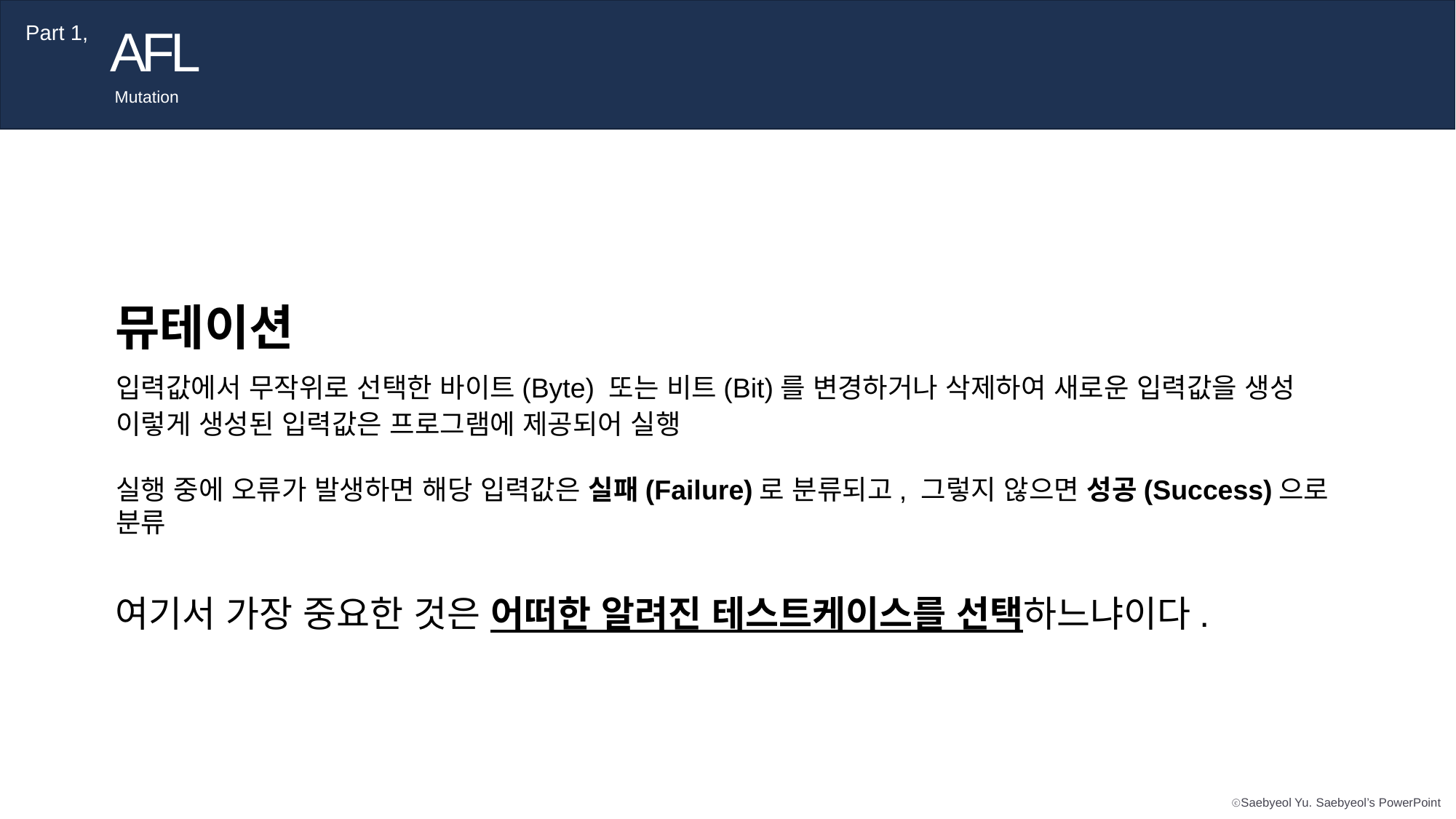

AFL
Part 1,
Mutation
뮤테이션
입력값에서 무작위로 선택한 바이트(Byte) 또는 비트(Bit)를 변경하거나 삭제하여 새로운 입력값을 생성
이렇게 생성된 입력값은 프로그램에 제공되어 실행

실행 중에 오류가 발생하면 해당 입력값은 실패(Failure)로 분류되고, 그렇지 않으면 성공(Success)으로 분류
여기서 가장 중요한 것은 어떠한 알려진 테스트케이스를 선택하느냐이다.